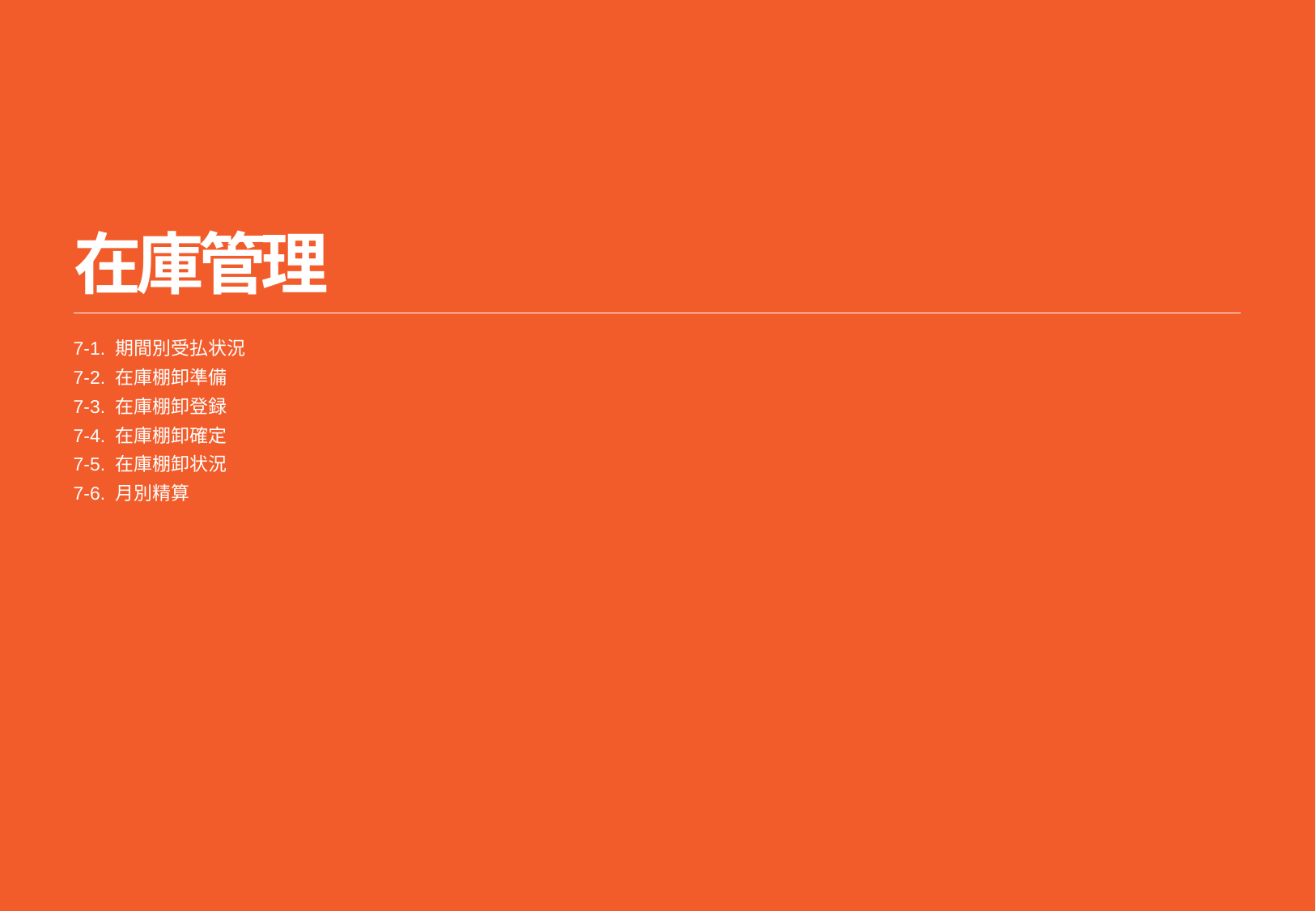

5/5
# 在庫管理
7-1. 期間別受払状況
7-2. 在庫棚卸準備
7-3. 在庫棚卸登録
7-4. 在庫棚卸確定
7-5. 在庫棚卸状況
7-6. 月別精算